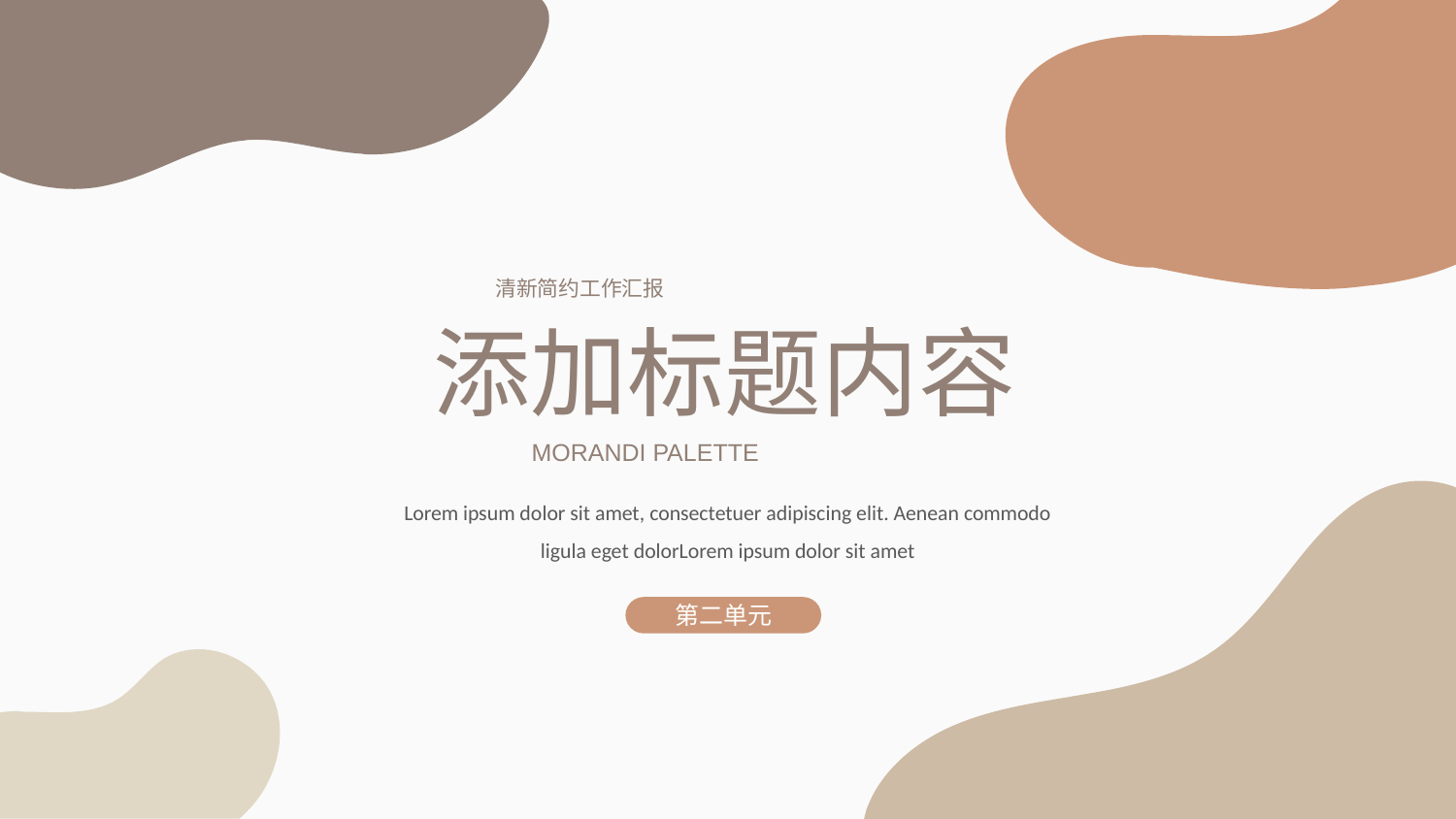

清新简约工作汇报
添加标题内容

MORANDI PALETTE
Lorem ipsum dolor sit amet, consectetuer adipiscing elit. Aenean commodo ligula eget dolorLorem ipsum dolor sit amet

第二单元